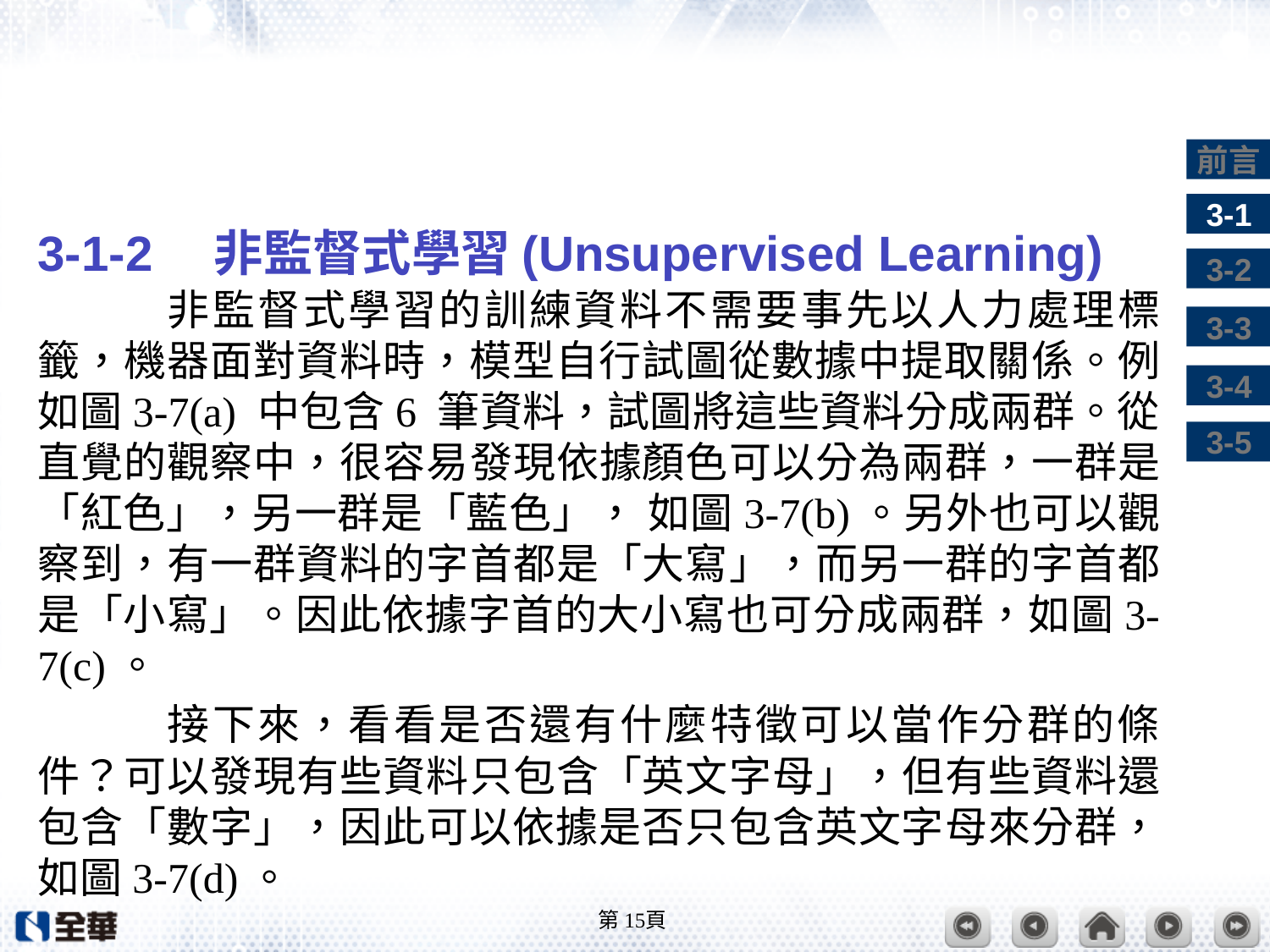

#
3-1-2　非監督式學習(Unsupervised Learning)
	非監督式學習的訓練資料不需要事先以人力處理標籤，機器面對資料時，模型自行試圖從數據中提取關係。例如圖3-7(a) 中包含6 筆資料，試圖將這些資料分成兩群。從直覺的觀察中，很容易發現依據顏色可以分為兩群，一群是「紅色」，另一群是「藍色」， 如圖3-7(b)。另外也可以觀察到，有一群資料的字首都是「大寫」，而另一群的字首都是「小寫」。因此依據字首的大小寫也可分成兩群，如圖3-7(c)。
	接下來，看看是否還有什麼特徵可以當作分群的條件？可以發現有些資料只包含「英文字母」，但有些資料還包含「數字」，因此可以依據是否只包含英文字母來分群，如圖3-7(d)。